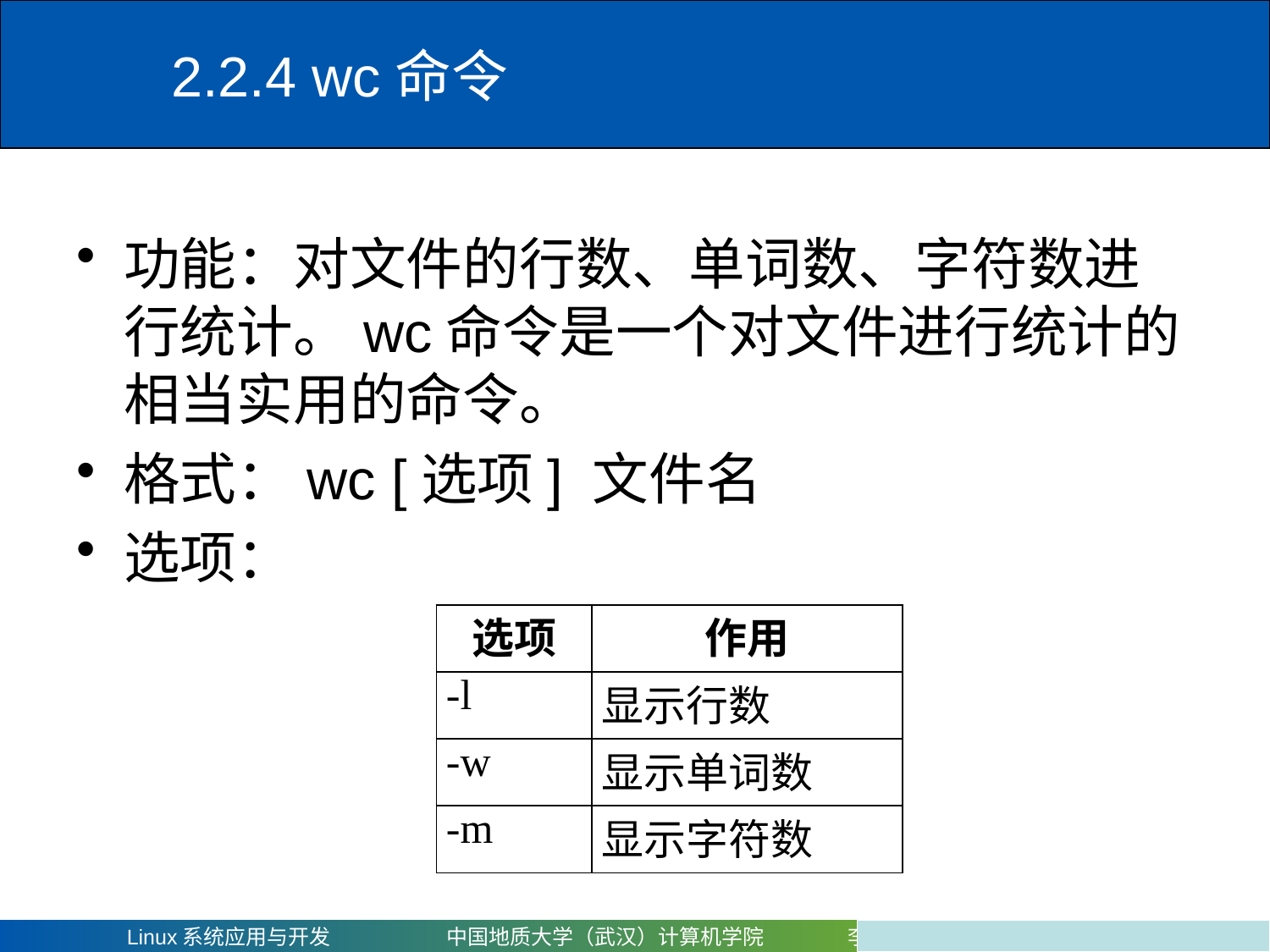

# 2.2.4 wc命令
功能：对文件的行数、单词数、字符数进行统计。wc命令是一个对文件进行统计的相当实用的命令。
格式：wc [选项] 文件名
选项：
| 选项 | 作用 |
| --- | --- |
| -l | 显示行数 |
| -w | 显示单词数 |
| -m | 显示字符数 |